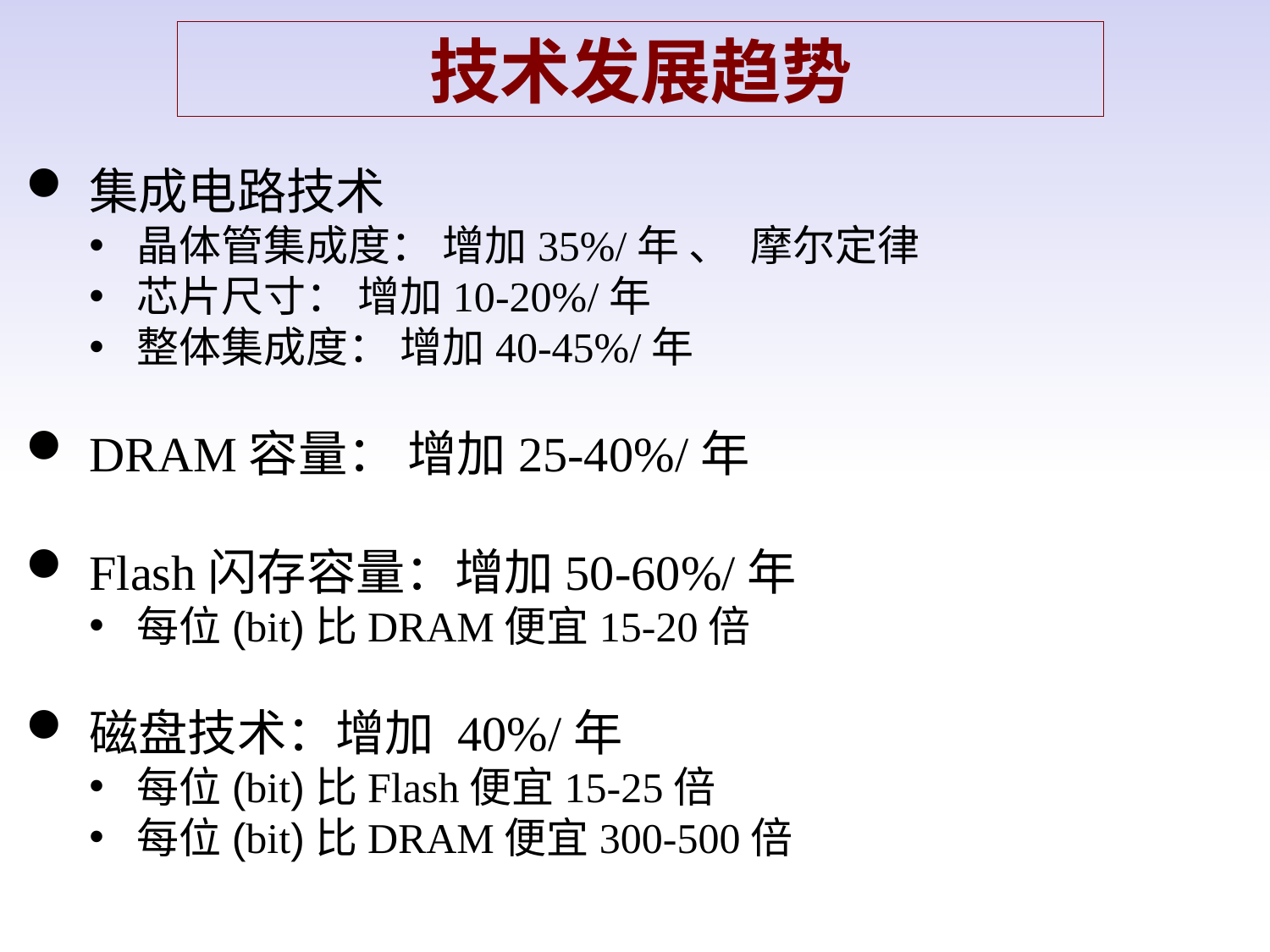

技术发展趋势
集成电路技术
晶体管集成度： 增加35%/年 、  摩尔定律
芯片尺寸： 增加10-20%/年
整体集成度： 增加40-45%/年

DRAM容量： 增加25-40%/年

Flash闪存容量：增加50-60%/年
每位(bit)比DRAM便宜15-20倍

磁盘技术：增加 40%/年
每位(bit)比Flash便宜15-25倍
每位(bit)比DRAM便宜300-500倍